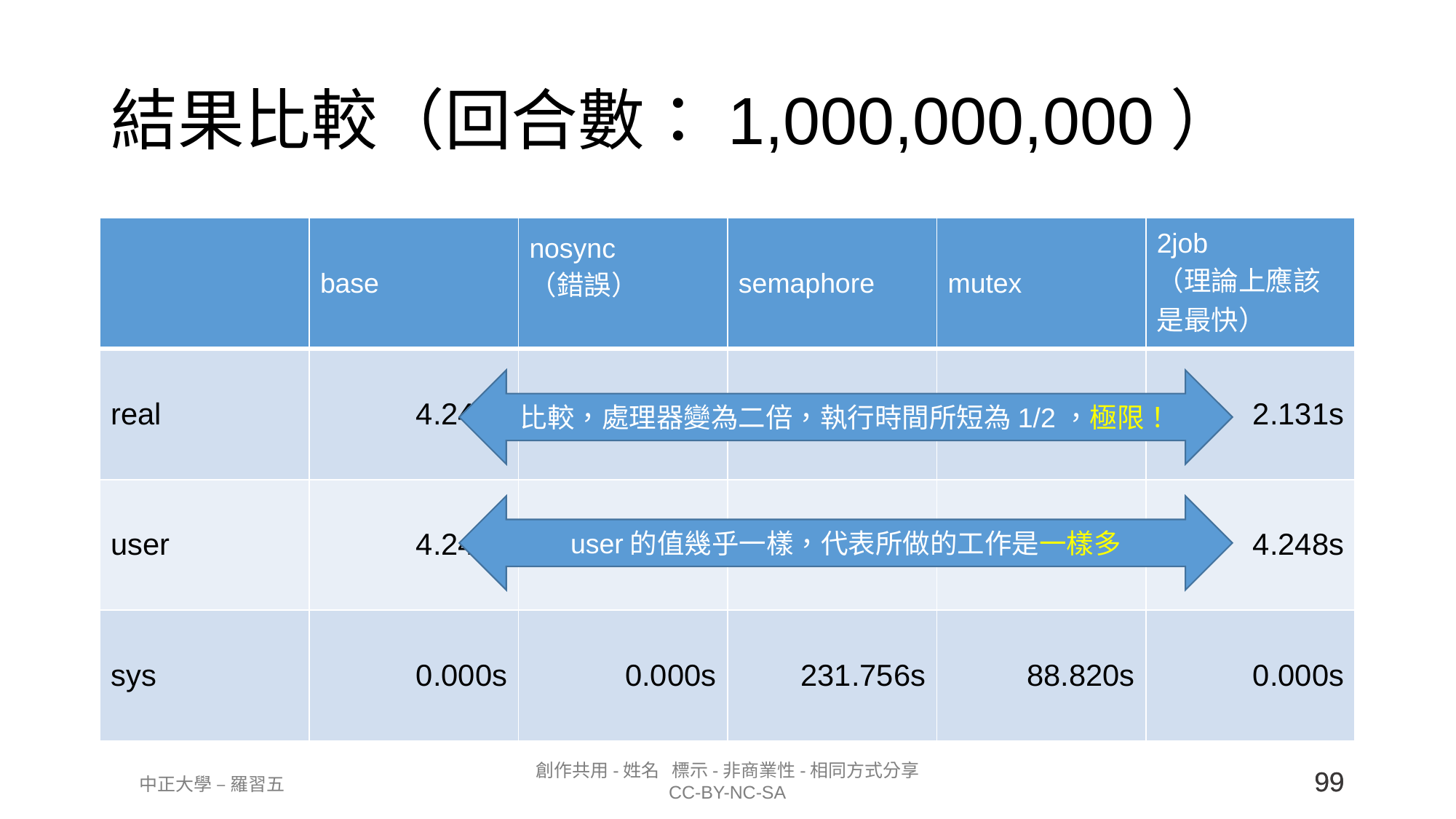

# 結果比較（回合數：1,000,000,000）
|  | base | nosync （錯誤） | semaphore | mutex | 2job （理論上應該是最快） |
| --- | --- | --- | --- | --- | --- |
| real | 4.244s | 5.371s | 289.102s | 217.471s | 2.131s |
| user | 4.240s | 10.520s | 333.272s | 225.196s | 4.248s |
| sys | 0.000s | 0.000s | 231.756s | 88.820s | 0.000s |
比較，處理器變為二倍，執行時間所短為1/2，極限！
user的值幾乎一樣，代表所做的工作是一樣多